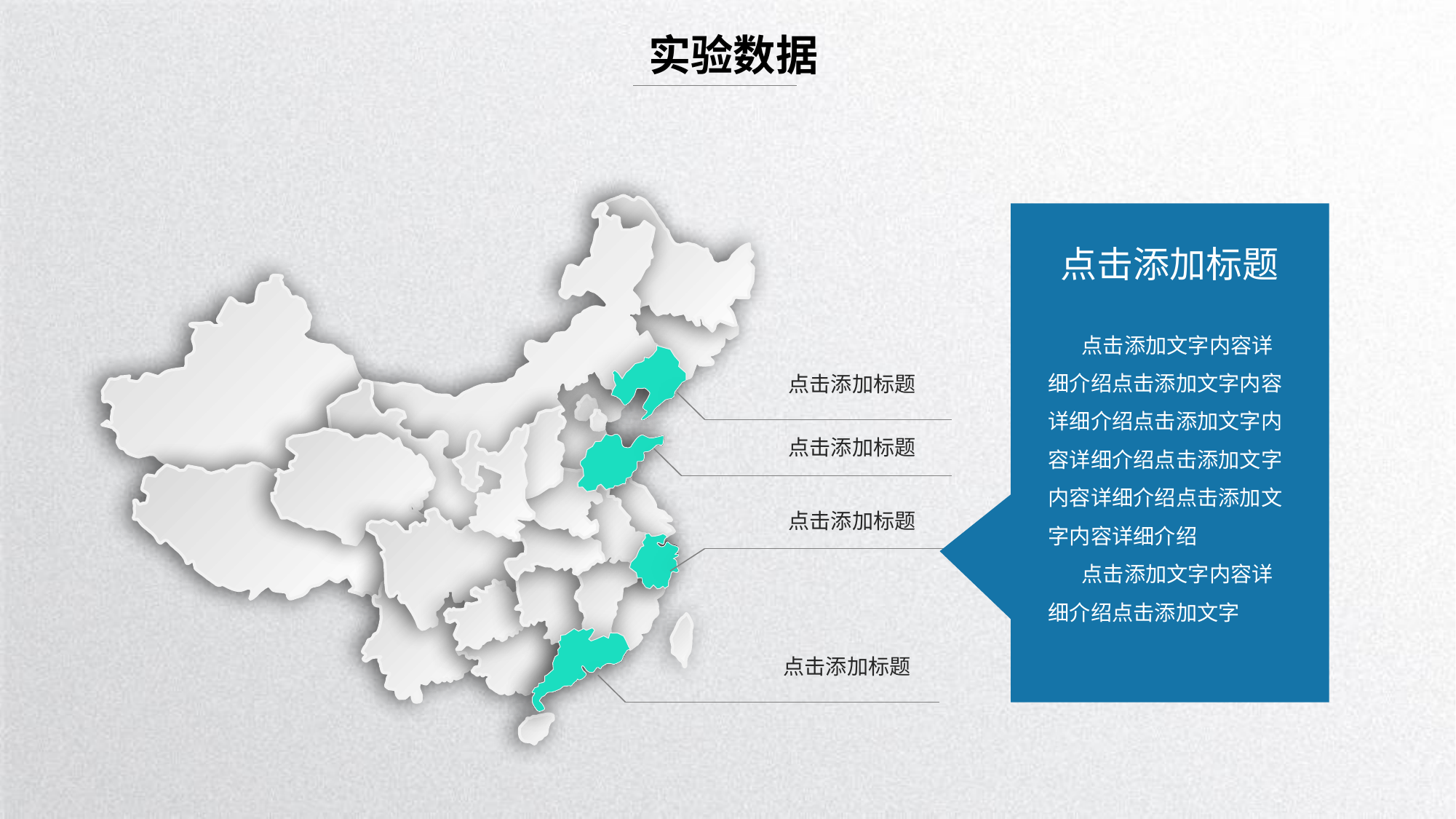

实验数据

点击添加标题

      点击添加文字内容详
细介绍点击添加文字内容详细介绍点击添加文字内容详细介绍点击添加文字内容详细介绍点击添加文字内容详细介绍
      点击添加文字内容详
细介绍点击添加文字

点击添加标题

点击添加标题

点击添加标题

点击添加标题